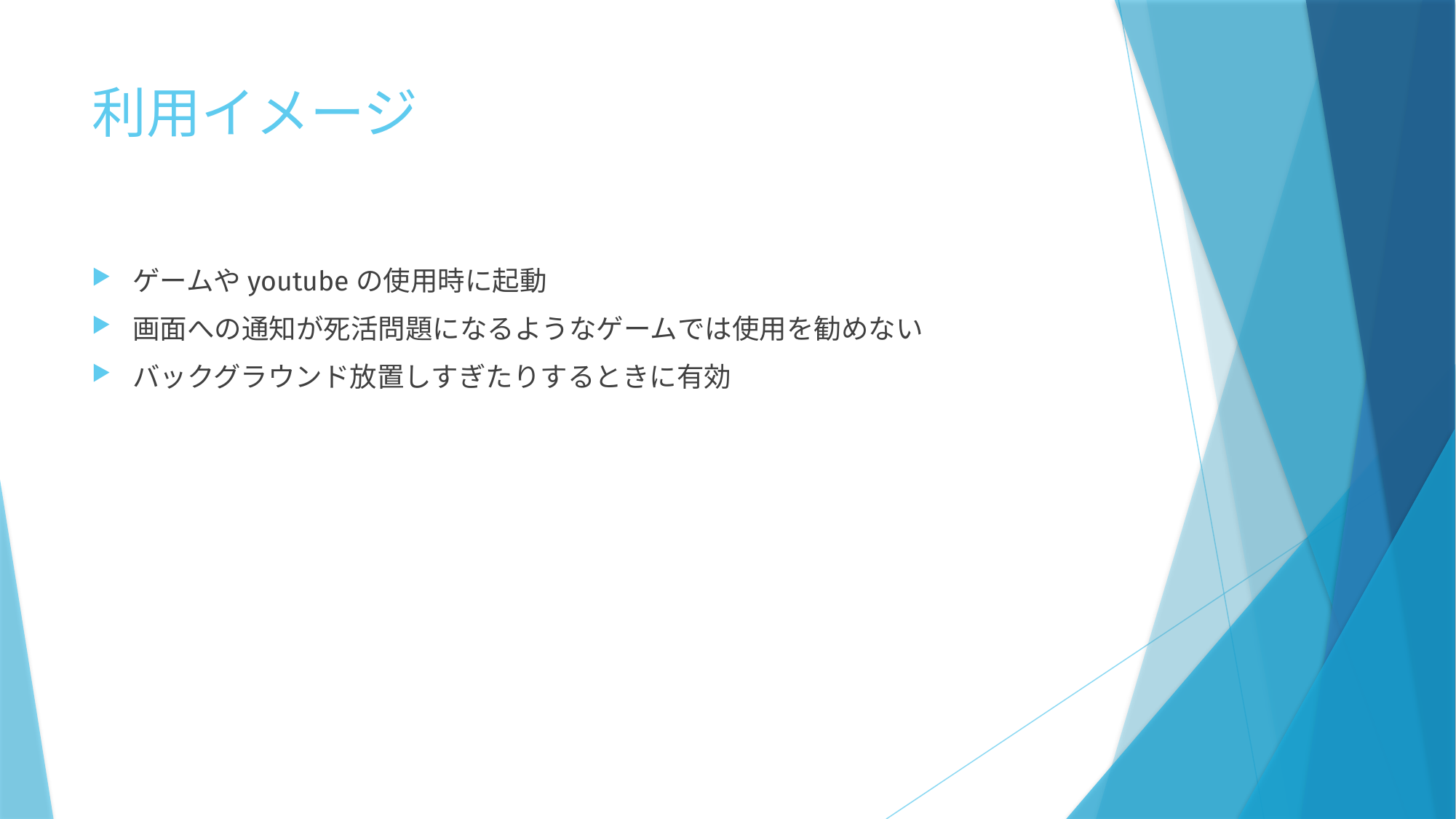

# 利用イメージ
ゲームやyoutubeの使用時に起動
画面への通知が死活問題になるようなゲームでは使用を勧めない
バックグラウンド放置しすぎたりするときに有効